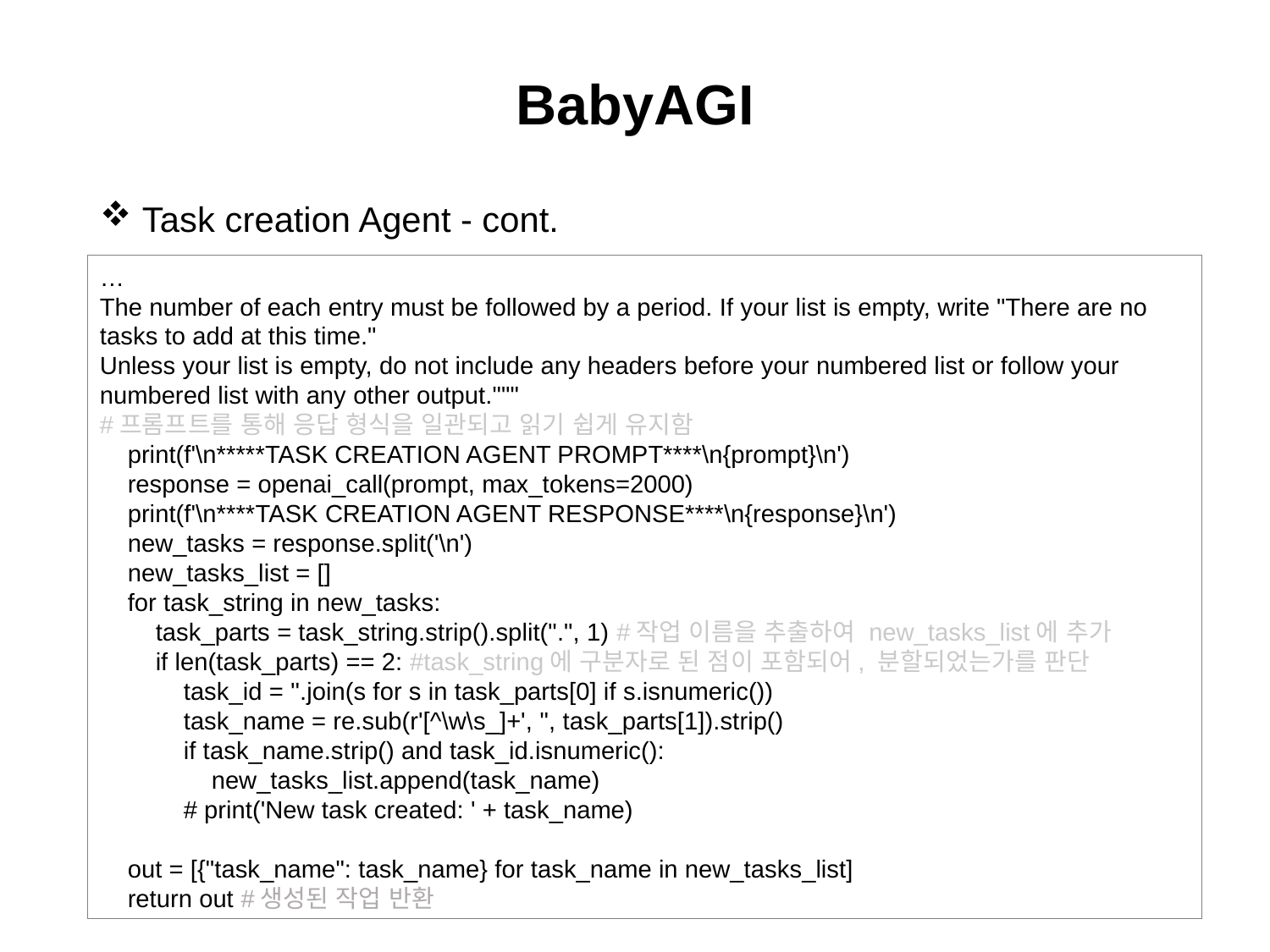

# BabyAGI
 Task creation Agent - cont.
…
The number of each entry must be followed by a period. If your list is empty, write "There are no tasks to add at this time."
Unless your list is empty, do not include any headers before your numbered list or follow your numbered list with any other output."""
#프롬프트를 통해 응답 형식을 일관되고 읽기 쉽게 유지함
    print(f'\n*****TASK CREATION AGENT PROMPT****\n{prompt}\n')
    response = openai_call(prompt, max_tokens=2000)
    print(f'\n****TASK CREATION AGENT RESPONSE****\n{response}\n')
    new_tasks = response.split('\n')
    new_tasks_list = []
    for task_string in new_tasks:
        task_parts = task_string.strip().split(".", 1) #작업 이름을 추출하여 new_tasks_list에 추가
        if len(task_parts) == 2: #task_string에 구분자로 된 점이 포함되어, 분할되었는가를 판단
            task_id = ''.join(s for s in task_parts[0] if s.isnumeric())
            task_name = re.sub(r'[^\w\s_]+', '', task_parts[1]).strip()
            if task_name.strip() and task_id.isnumeric():
                new_tasks_list.append(task_name)
            # print('New task created: ' + task_name)

    out = [{"task_name": task_name} for task_name in new_tasks_list]
    return out #생성된 작업 반환